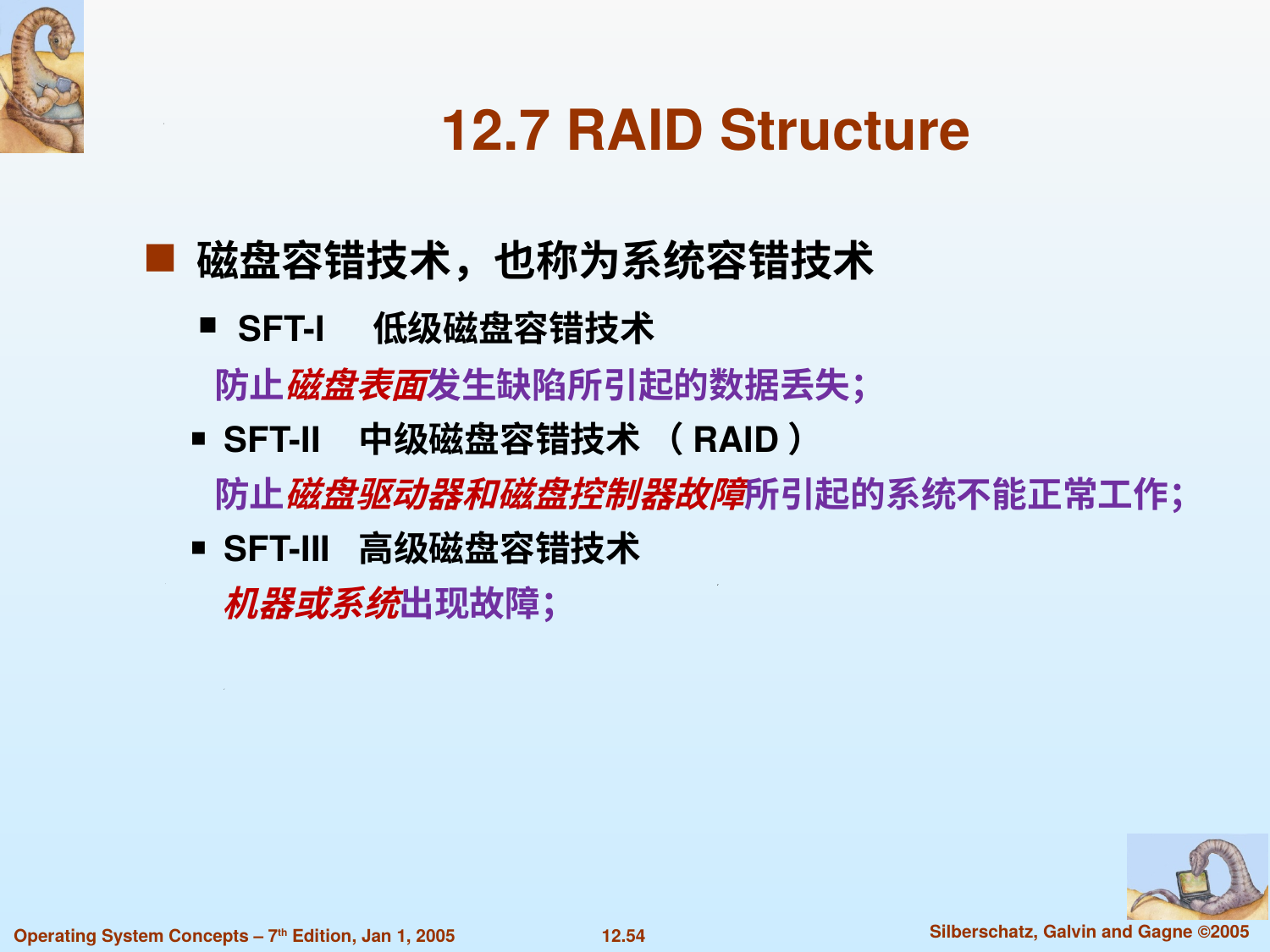

# 12.7 RAID Structure
磁盘容错技术，也称为系统容错技术
    ￭ SFT-I    低级磁盘容错技术
       防止磁盘表面发生缺陷所引起的数据丢失；
    ￭ SFT-II   中级磁盘容错技术 （RAID）
       防止磁盘驱动器和磁盘控制器故障所引起的系统不能正常工作；
    ￭ SFT-III  高级磁盘容错技术
        机器或系统出现故障；